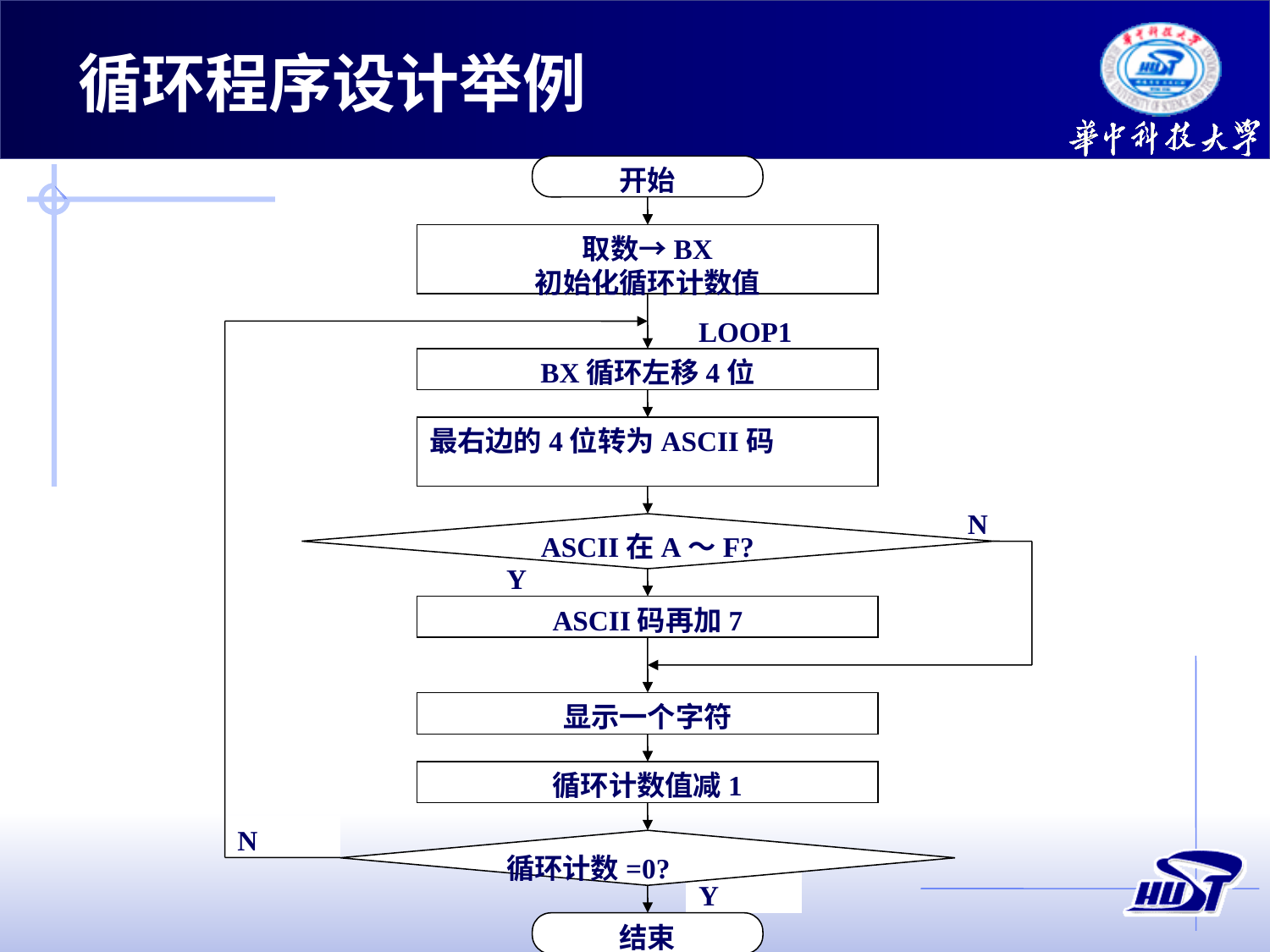

循环程序设计举例
开始

取数→BX
初始化循环计数值

LOOP1

BX循环左移4位

最右边的4位转为ASCII码

N

ASCII在A～F?

Y

ASCII码再加7

显示一个字符

循环计数值减1

N

循环计数=0?

Y

结束